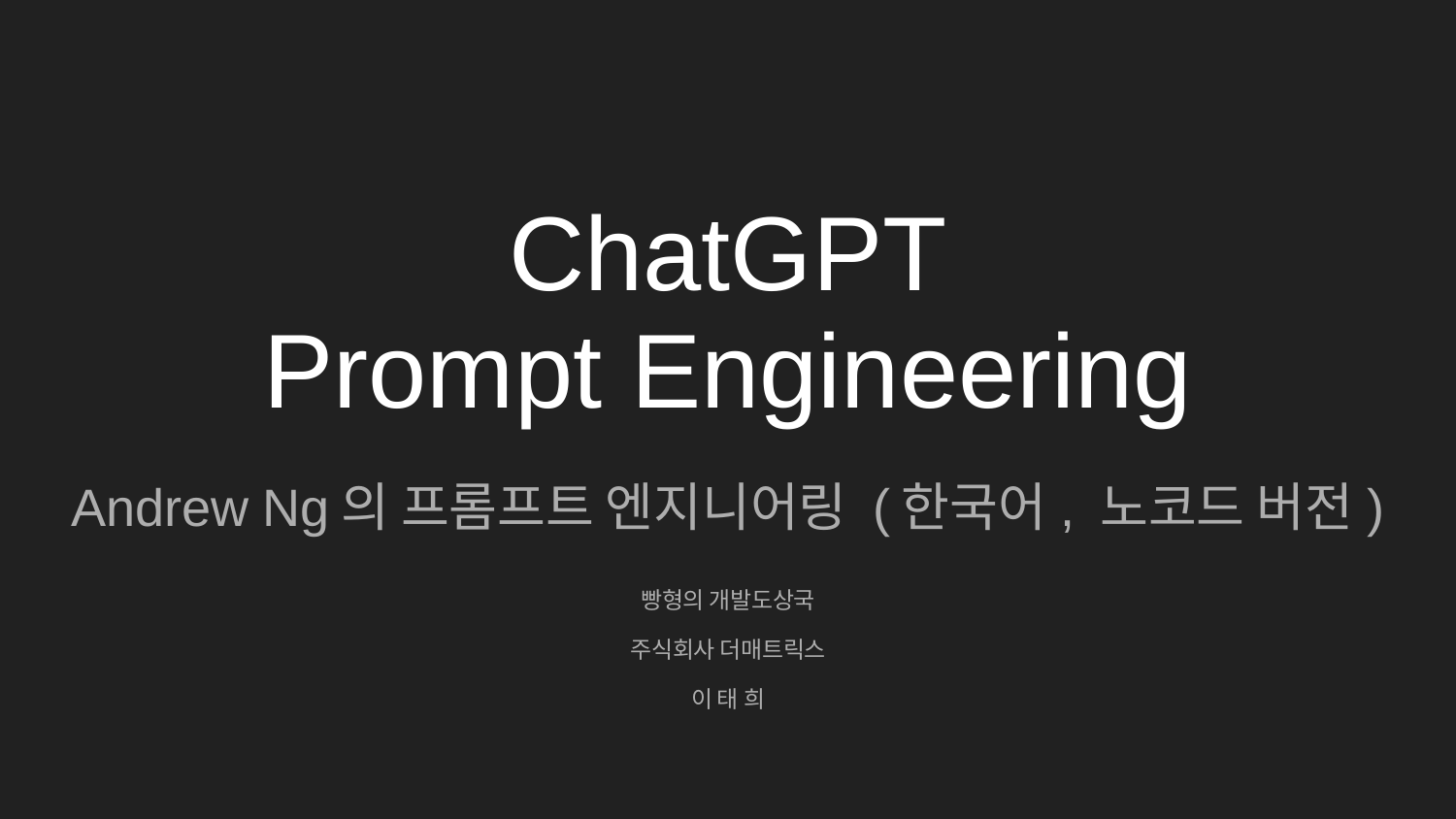

# ChatGPT
Prompt Engineering
Andrew Ng의 프롬프트 엔지니어링 (한국어, 노코드 버전)
빵형의 개발도상국
주식회사 더매트릭스
이 태 희